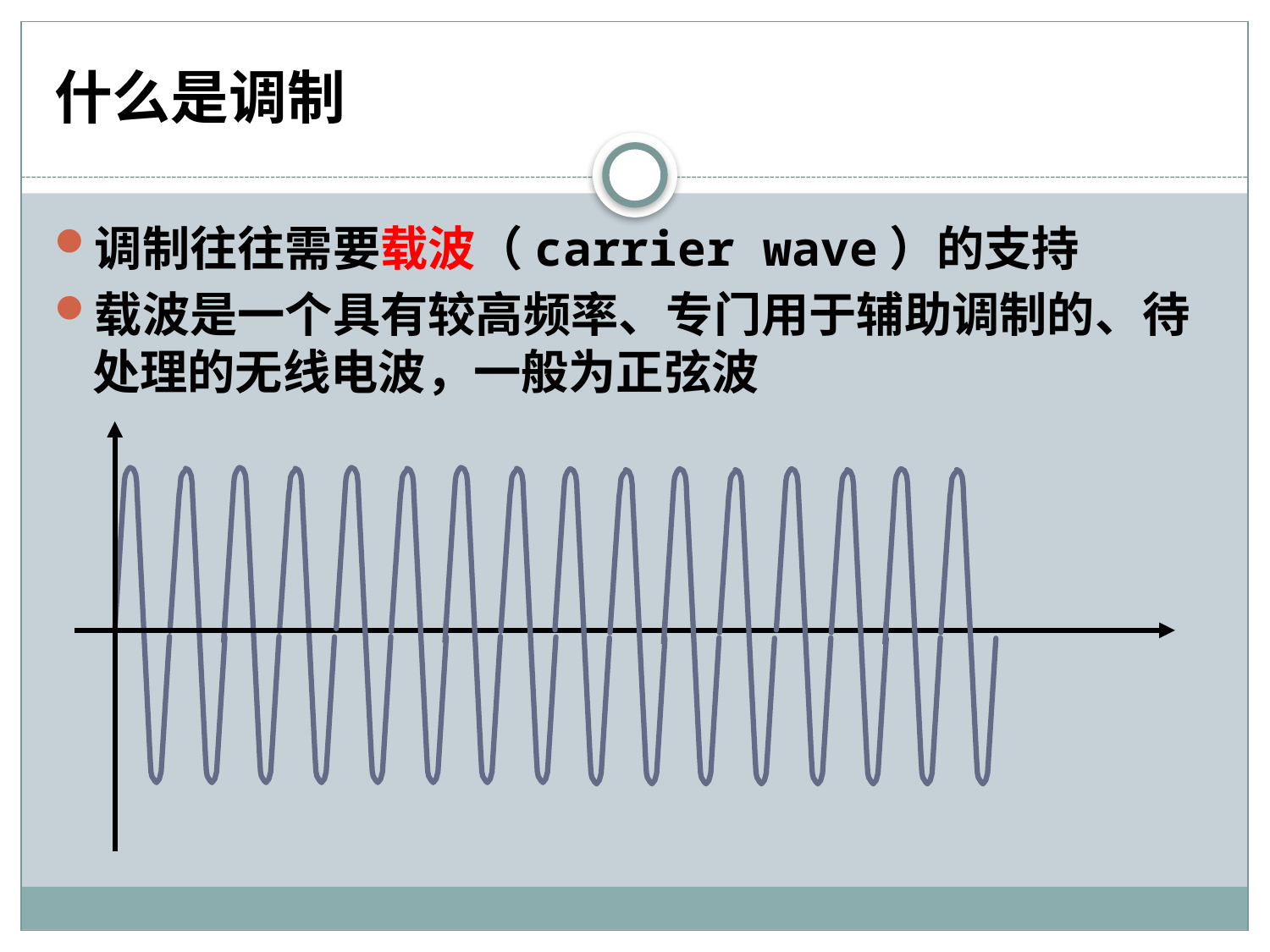

# 什么是调制
调制往往需要载波（carrier wave）的支持
载波是一个具有较高频率、专门用于辅助调制的、待处理的无线电波，一般为正弦波